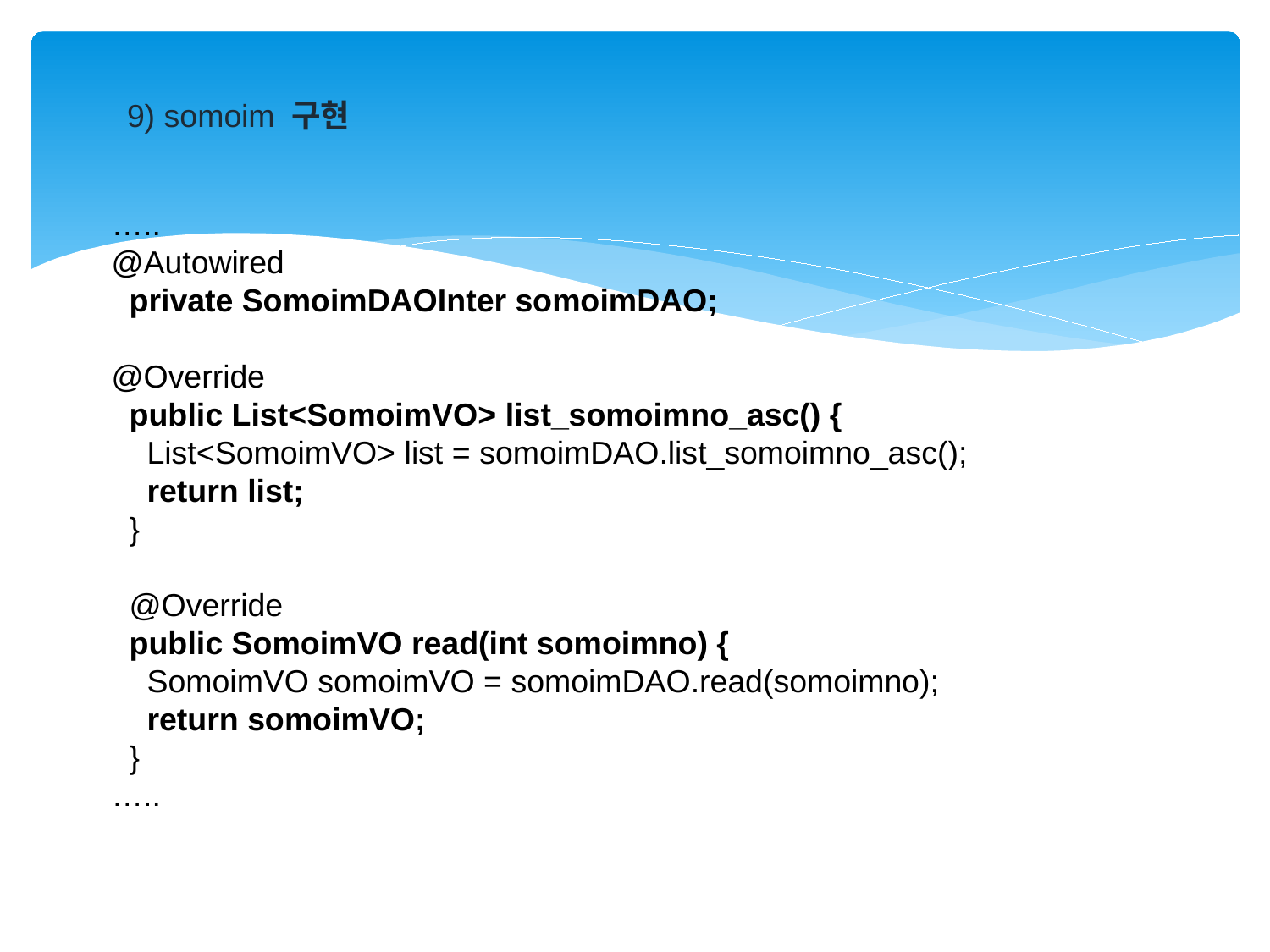

9) somoim 구현
…..
@Autowired
  private SomoimDAOInter somoimDAO;

@Override
  public List<SomoimVO> list_somoimno_asc() {
    List<SomoimVO> list = somoimDAO.list_somoimno_asc();
    return list;
  }

  @Override
  public SomoimVO read(int somoimno) {
    SomoimVO somoimVO = somoimDAO.read(somoimno);
    return somoimVO;
  }
…..